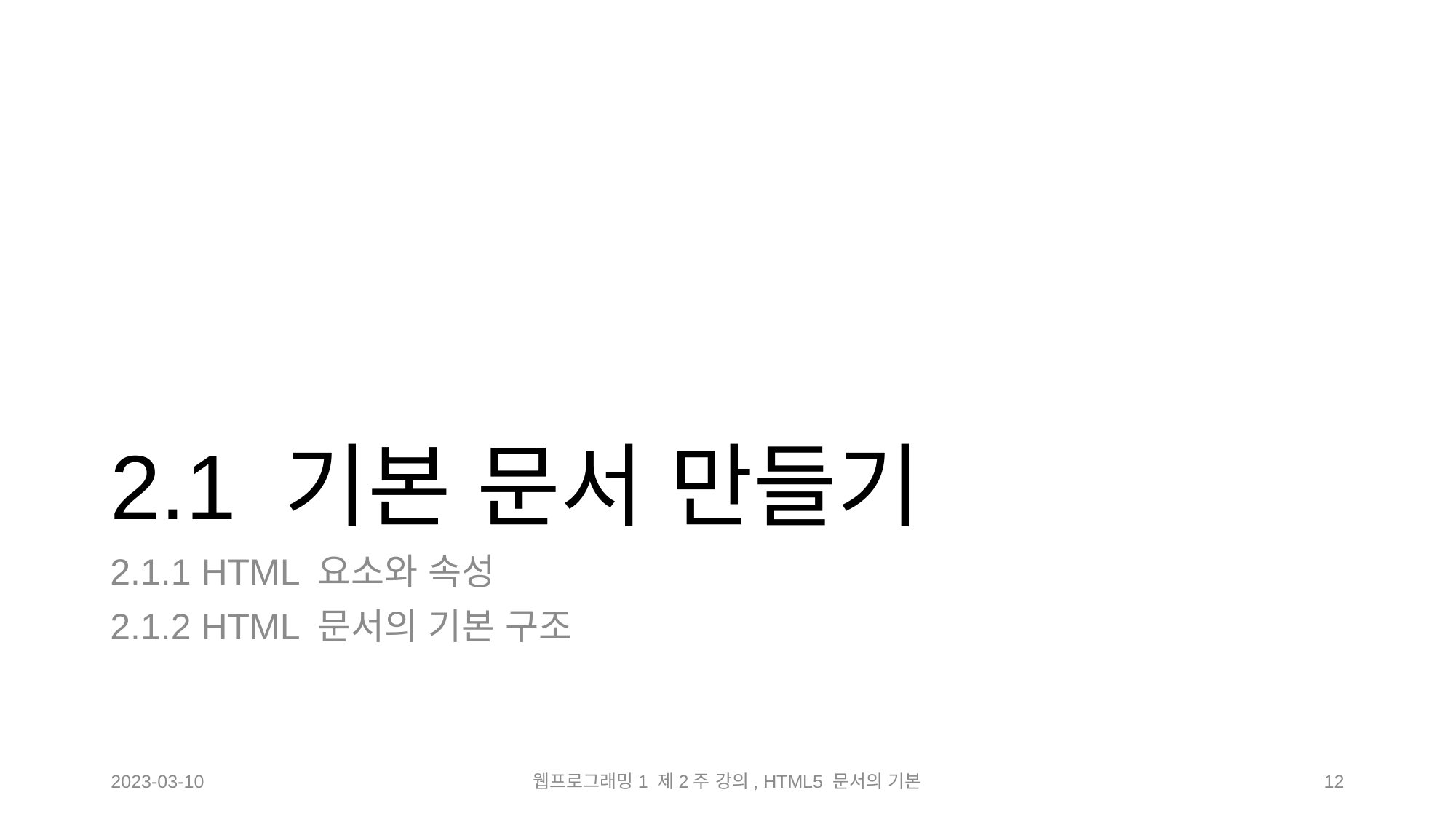

# 2.1 기본 문서 만들기
2.1.1 HTML 요소와 속성
2.1.2 HTML 문서의 기본 구조
2023-03-10
웹프로그래밍1 제2주 강의, HTML5 문서의 기본
12